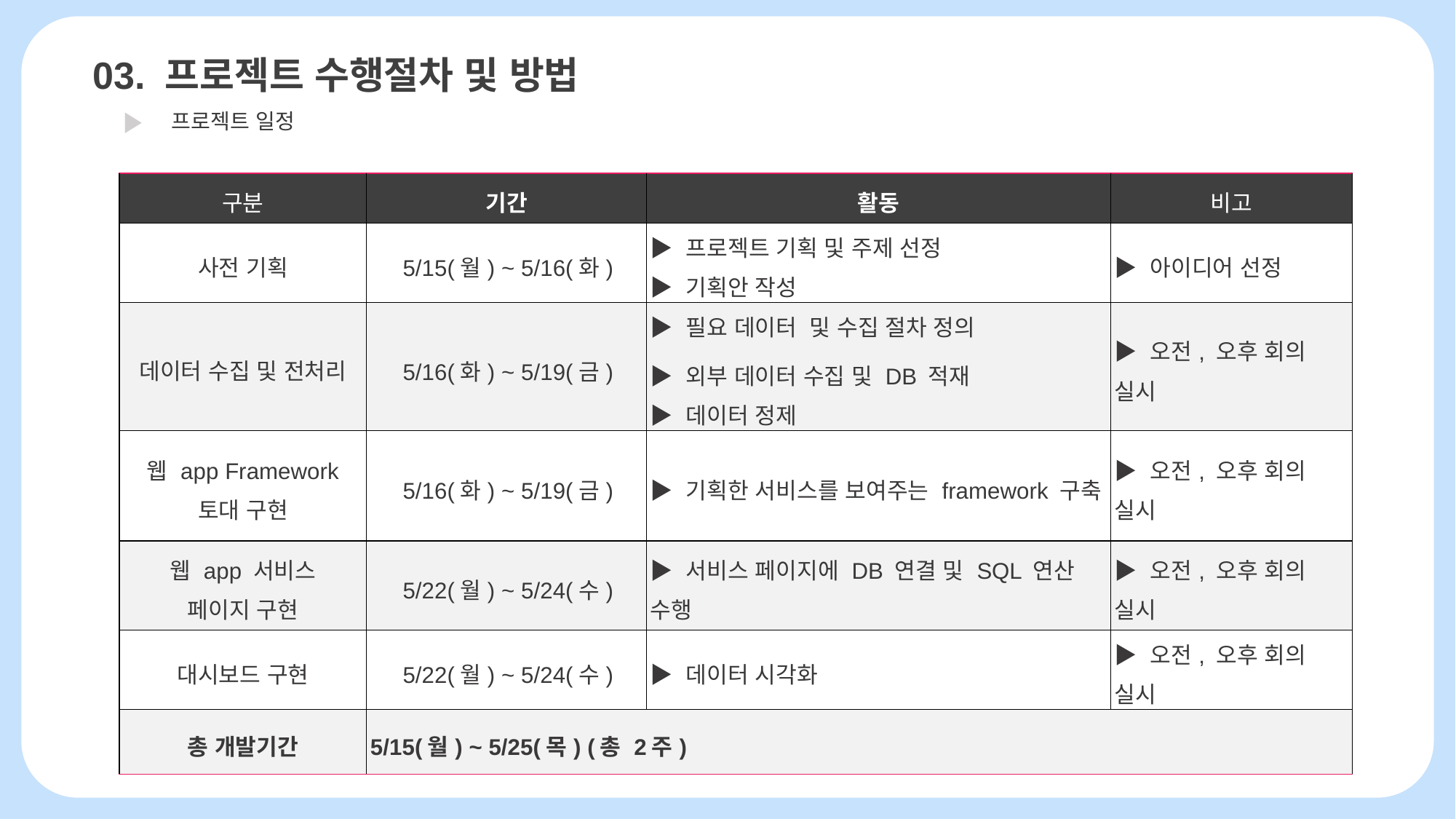

03. 프로젝트 수행절차 및 방법
▶
프로젝트 일정
| 구분 | 기간 | 활동 | 비고 |
| --- | --- | --- | --- |
| 사전 기획 | 5/15(월) ~ 5/16(화) | ▶ 프로젝트 기획 및 주제 선정 ▶ 기획안 작성 | ▶ 아이디어 선정 |
| 데이터 수집 및 전처리 | 5/16(화) ~ 5/19(금) | ▶ 필요 데이터 및 수집 절차 정의 ▶ 외부 데이터 수집 및 DB 적재 ▶ 데이터 정제 | ▶ 오전, 오후 회의 실시 |
| 웹 app Framework 토대 구현 | 5/16(화) ~ 5/19(금) | ▶ 기획한 서비스를 보여주는 framework 구축 | ▶ 오전, 오후 회의 실시 |
| 웹 app 서비스 페이지 구현 | 5/22(월) ~ 5/24(수) | ▶ 서비스 페이지에 DB 연결 및 SQL 연산 수행 | ▶ 오전, 오후 회의 실시 |
| 대시보드 구현 | 5/22(월) ~ 5/24(수) | ▶ 데이터 시각화 | ▶ 오전, 오후 회의 실시 |
| 총 개발기간 | 5/15(월) ~ 5/25(목) (총 2주) |  |  |